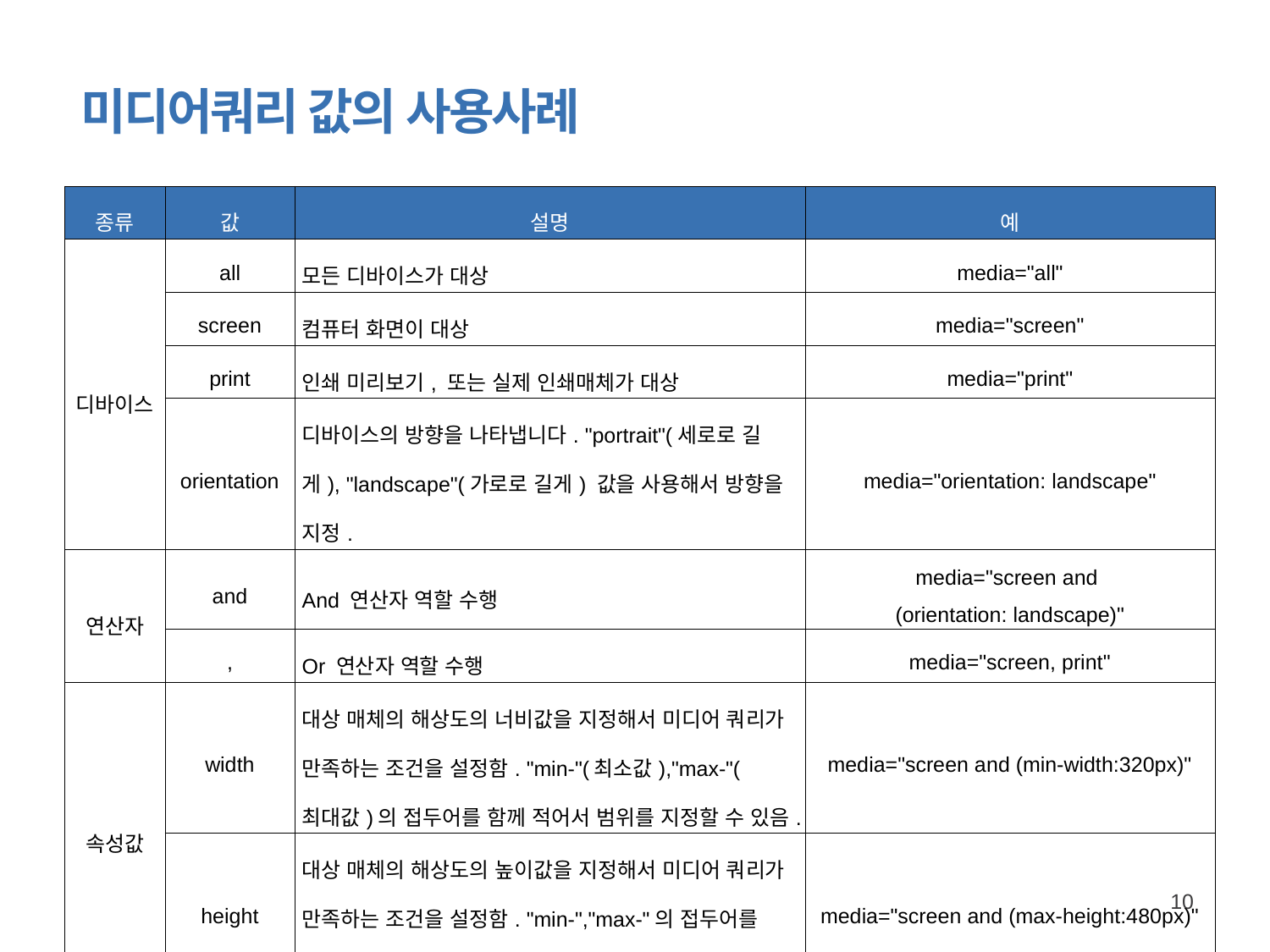

# 미디어쿼리 값의 사용사례
| 종류 | 값 | 설명 | 예 |
| --- | --- | --- | --- |
| 디바이스 | all | 모든 디바이스가 대상 | media="all" |
|  | screen | 컴퓨터 화면이 대상 | media="screen" |
|  | print | 인쇄 미리보기, 또는 실제 인쇄매체가 대상 | media="print" |
|  | orientation | 디바이스의 방향을 나타냅니다. "portrait"(세로로 길게), "landscape"(가로로 길게) 값을 사용해서 방향을 지정. | media="orientation: landscape" |
| 연산자 | and | And 연산자 역할 수행 | media="screen and (orientation: landscape)" |
|  | , | Or 연산자 역할 수행 | media="screen, print" |
| 속성값 | width | 대상 매체의 해상도의 너비값을 지정해서 미디어 쿼리가 만족하는 조건을 설정함. "min-"(최소값),"max-"(최대값)의 접두어를 함께 적어서 범위를 지정할 수 있음. | media="screen and (min-width:320px)" |
|  | height | 대상 매체의 해상도의 높이값을 지정해서 미디어 쿼리가 만족하는 조건을 설정함. "min-","max-"의 접두어를 함께 적어서 범위를 지정할 있음. | media="screen and (max-height:480px)" |

10